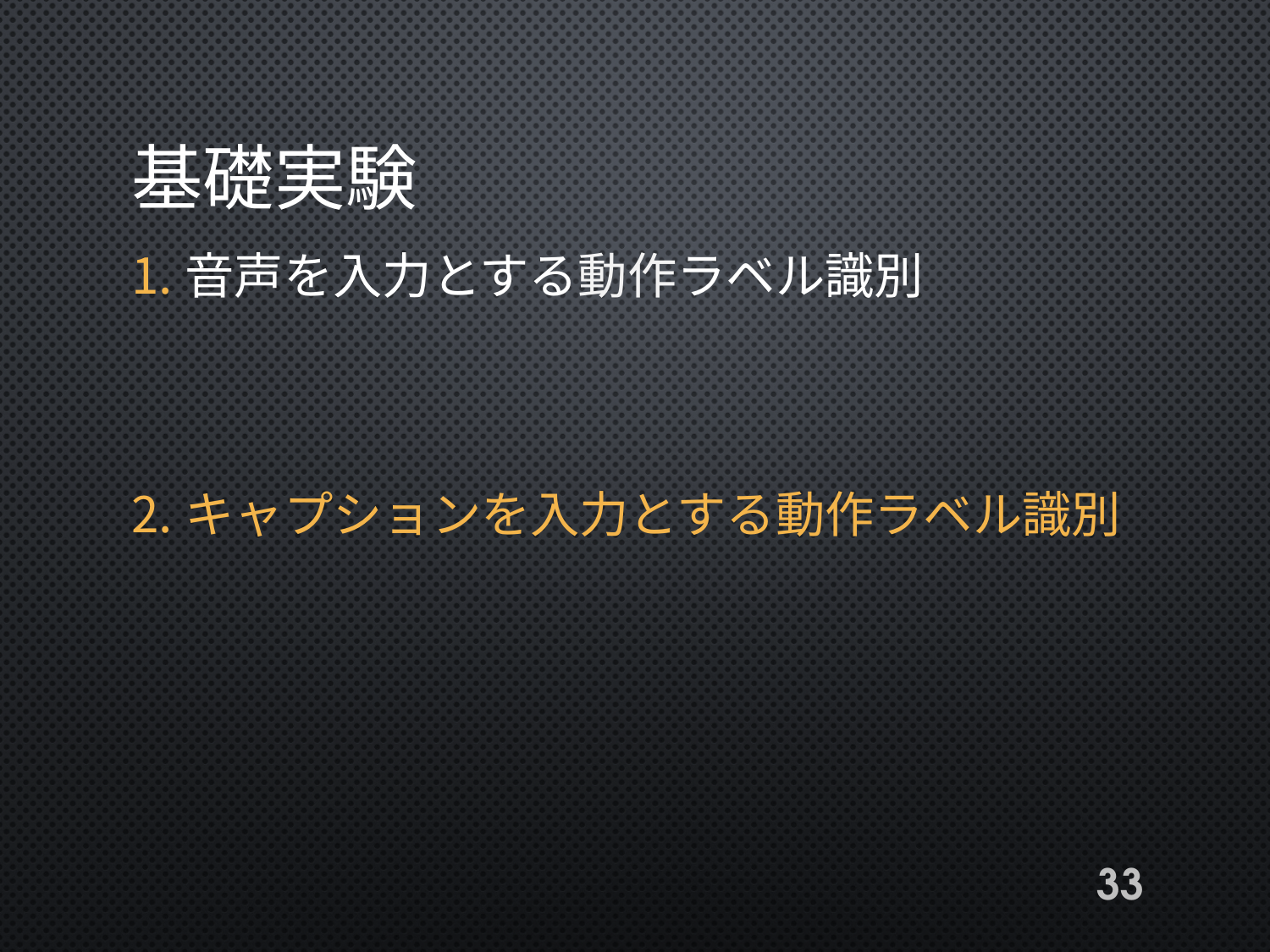

# 基礎実験
音声を入力とする動作ラベル識別

キャプションを入力とする動作ラベル識別
33